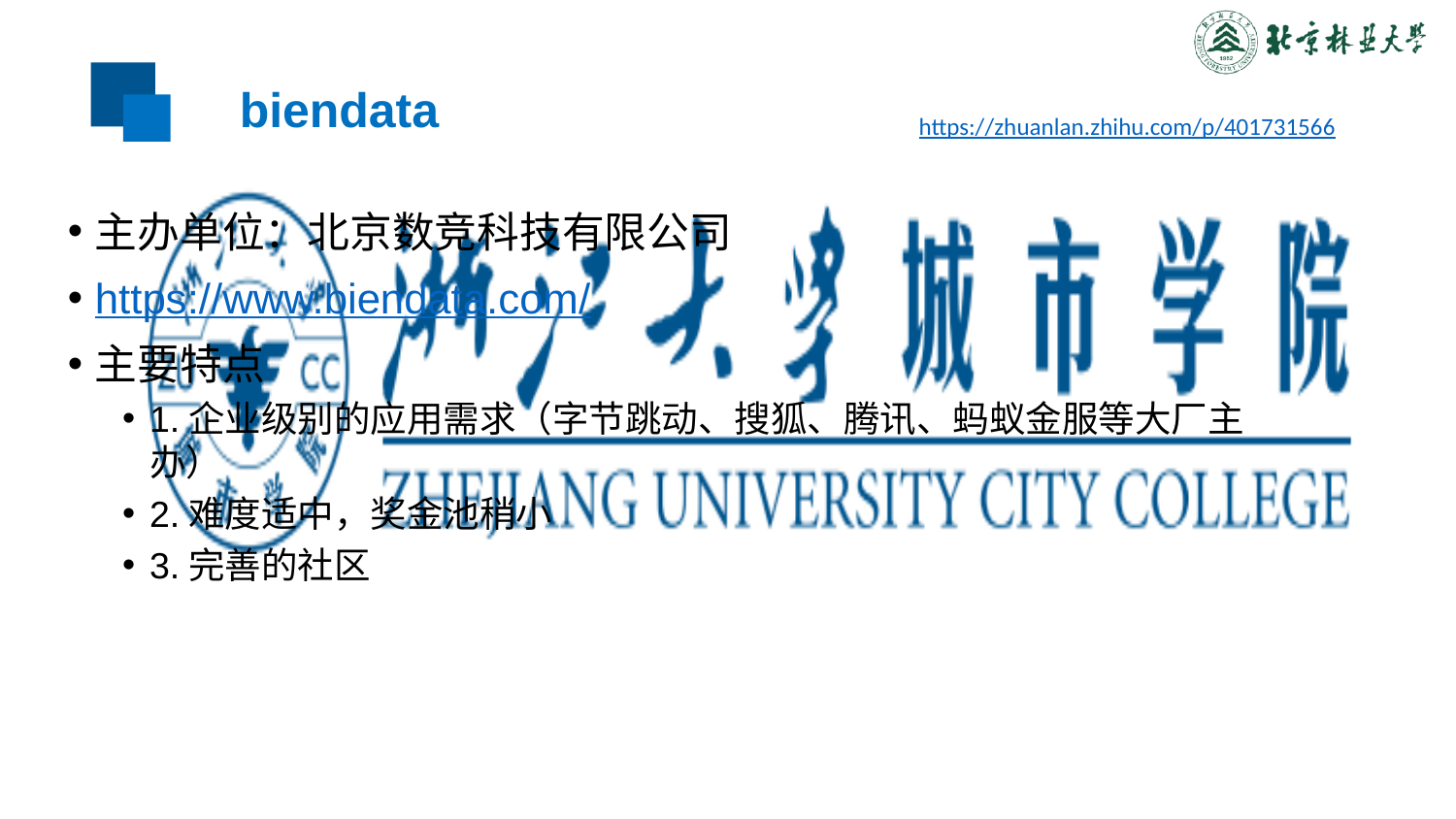

# biendata

https://zhuanlan.zhihu.com/p/401731566
主办单位：北京数竞科技有限公司
https://www.biendata.com/
主要特点
1.企业级别的应用需求（字节跳动、搜狐、腾讯、蚂蚁金服等大厂主办）
2.难度适中，奖金池稍小
3.完善的社区